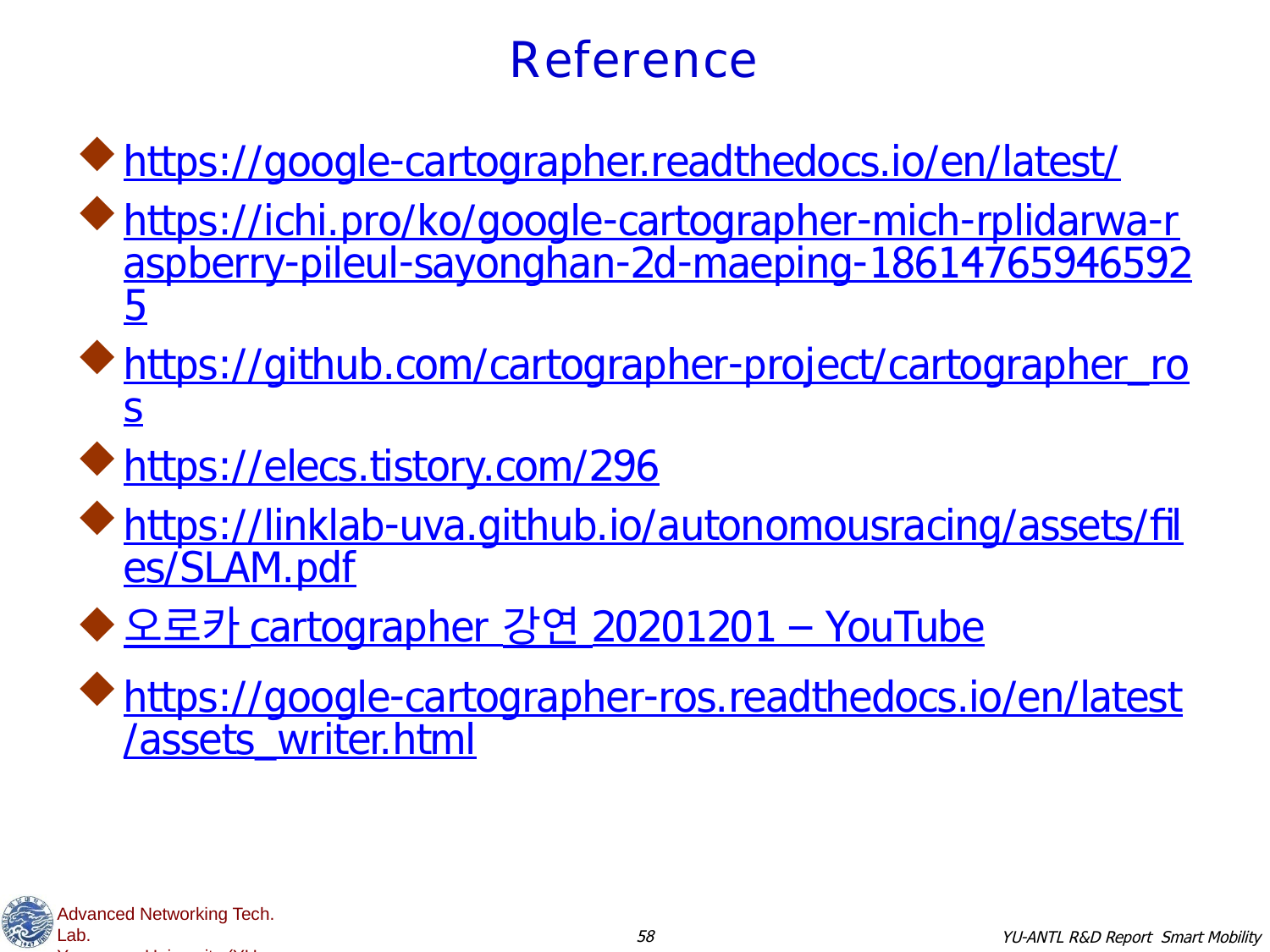

# Reference
https://google-cartographer.readthedocs.io/en/latest/
https://ichi.pro/ko/google-cartographer-mich-rplidarwa-raspberry-pileul-sayonghan-2d-maeping-186147659465925
https://github.com/cartographer-project/cartographer_ros
https://elecs.tistory.com/296
https://linklab-uva.github.io/autonomousracing/assets/files/SLAM.pdf
오로카 cartographer 강연 20201201 – YouTube
https://google-cartographer-ros.readthedocs.io/en/latest/assets_writer.html